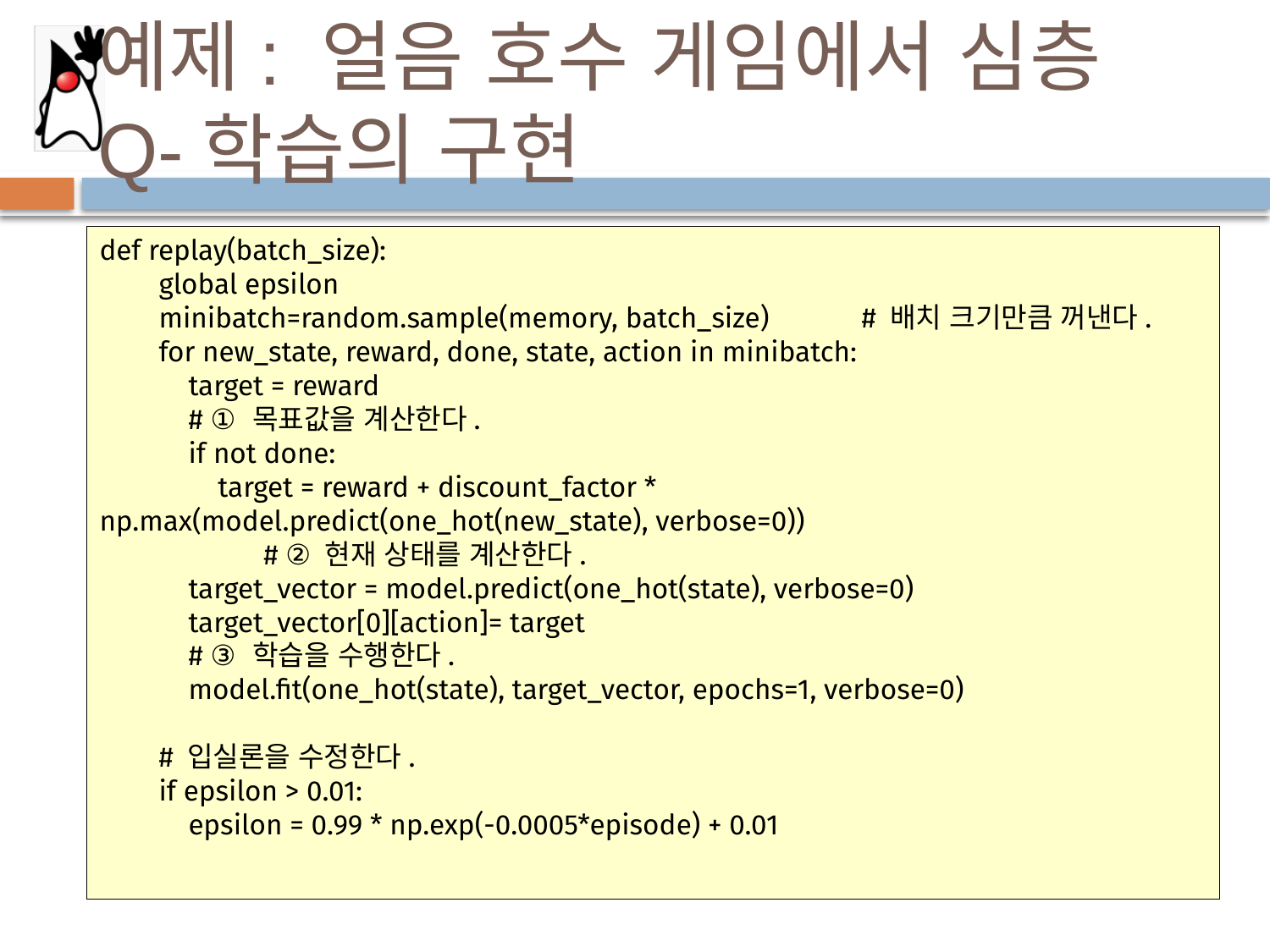

# 예제: 얼음 호수 게임에서 심층 Q-학습의 구현

def replay(batch_size):
        global epsilon
        minibatch=random.sample(memory, batch_size)	# 배치 크기만큼 꺼낸다.
        for new_state, reward, done, state, action in minibatch:
            target = reward
            # ① 목표값을 계산한다.
            if not done:
                target = reward + discount_factor * np.max(model.predict(one_hot(new_state), verbose=0))
	     # ② 현재 상태를 계산한다.
            target_vector = model.predict(one_hot(state), verbose=0)
            target_vector[0][action]= target
            # ③ 학습을 수행한다.
            model.fit(one_hot(state), target_vector, epochs=1, verbose=0)

        # 입실론을 수정한다.
        if epsilon > 0.01:
            epsilon = 0.99 * np.exp(-0.0005*episode) + 0.01